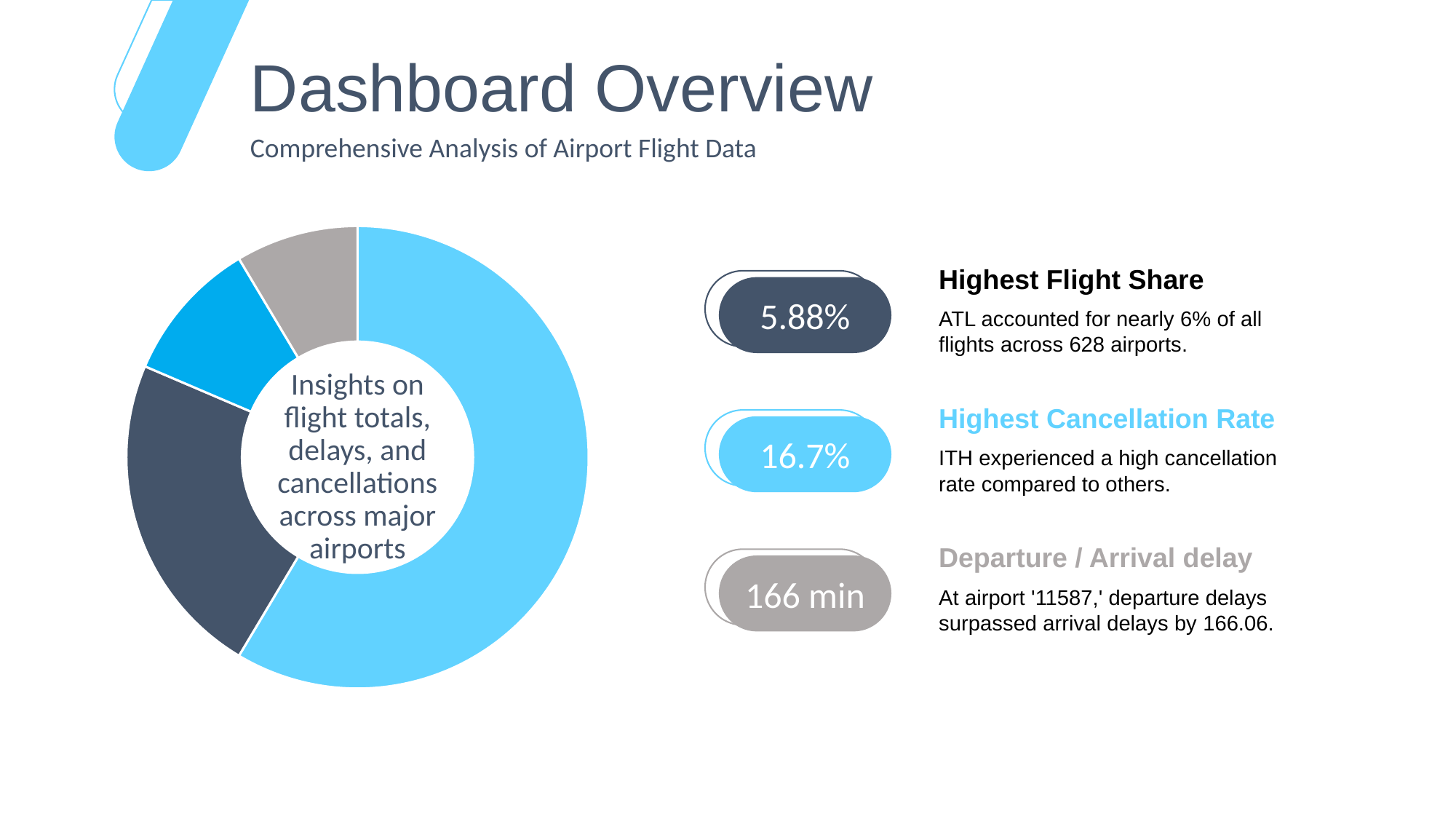

Dashboard Overview
Comprehensive Analysis of Airport Flight Data

### Chart

| Category | 销售额 |
|---|---|
| 第一季度 | 8.2 |
| 第二季度 | 3.2 |
| 第三季度 | 1.4 |
| 第四季度 | 1.2 |
Highest Flight Share
ATL accounted for nearly 6% of all flights across 628 airports.

5.88%
Insights on flight totals, delays, and cancellations across major airports
Highest Cancellation Rate
ITH experienced a high cancellation rate compared to others.

16.7%
Departure / Arrival delay
At airport '11587,' departure delays surpassed arrival delays by 166.06.

166 min